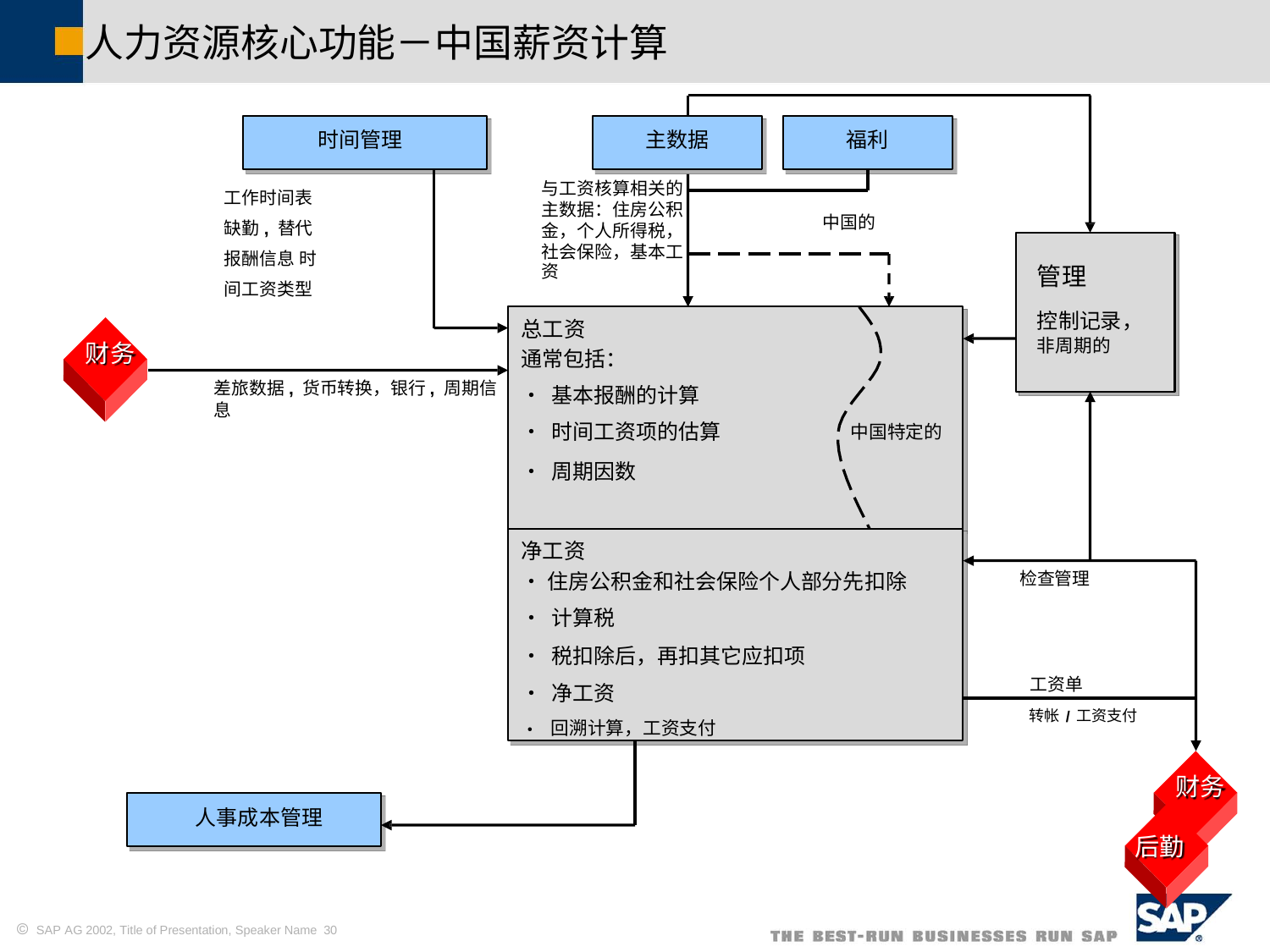

人力资源核心功能－中国薪资计算

时间管理

主数据

福利

与工资核算相关的
主数据：住房公积
金，个人所得税，
社会保险，基本工
资
工作时间表
缺勤, 替代 报酬信息 时间工资类型

中国的

管理
控制记录，
非周期的

总工资
通常包括：
• 基本报酬的计算
• 时间工资项的估算	中国特定的
• 周期因数

检查管理
工资单

财务

差旅数据, 货币转换，银行, 周期信息

净工资
•住房公积金和社会保险个人部分先扣除
• 计算税
• 税扣除后，再扣其它应扣项
• 净工资
• 回溯计算，工资支付

转帐/工资支付

财务

人事成本管理

后勤

©  SAP AG 2002, Title of Presentation, Speaker Name  30